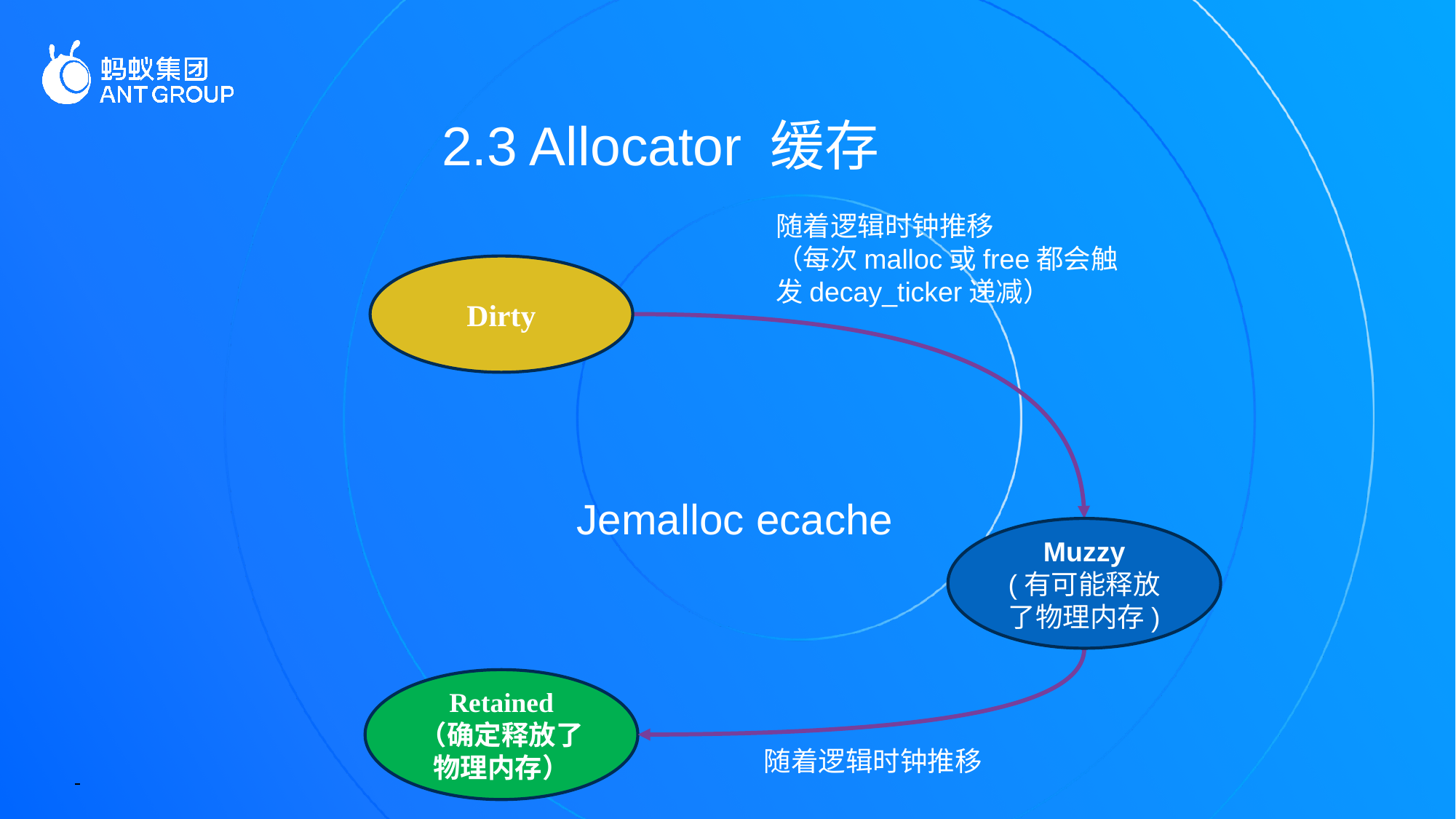

2.3 Allocator 缓存
随着逻辑时钟推移
（每次malloc或free都会触
发decay_ticker递减）

Dirty
Jemalloc ecache
Muzzy
(有可能释放了物理内存)
Retained
（确定释放了物理内存）
随着逻辑时钟推移